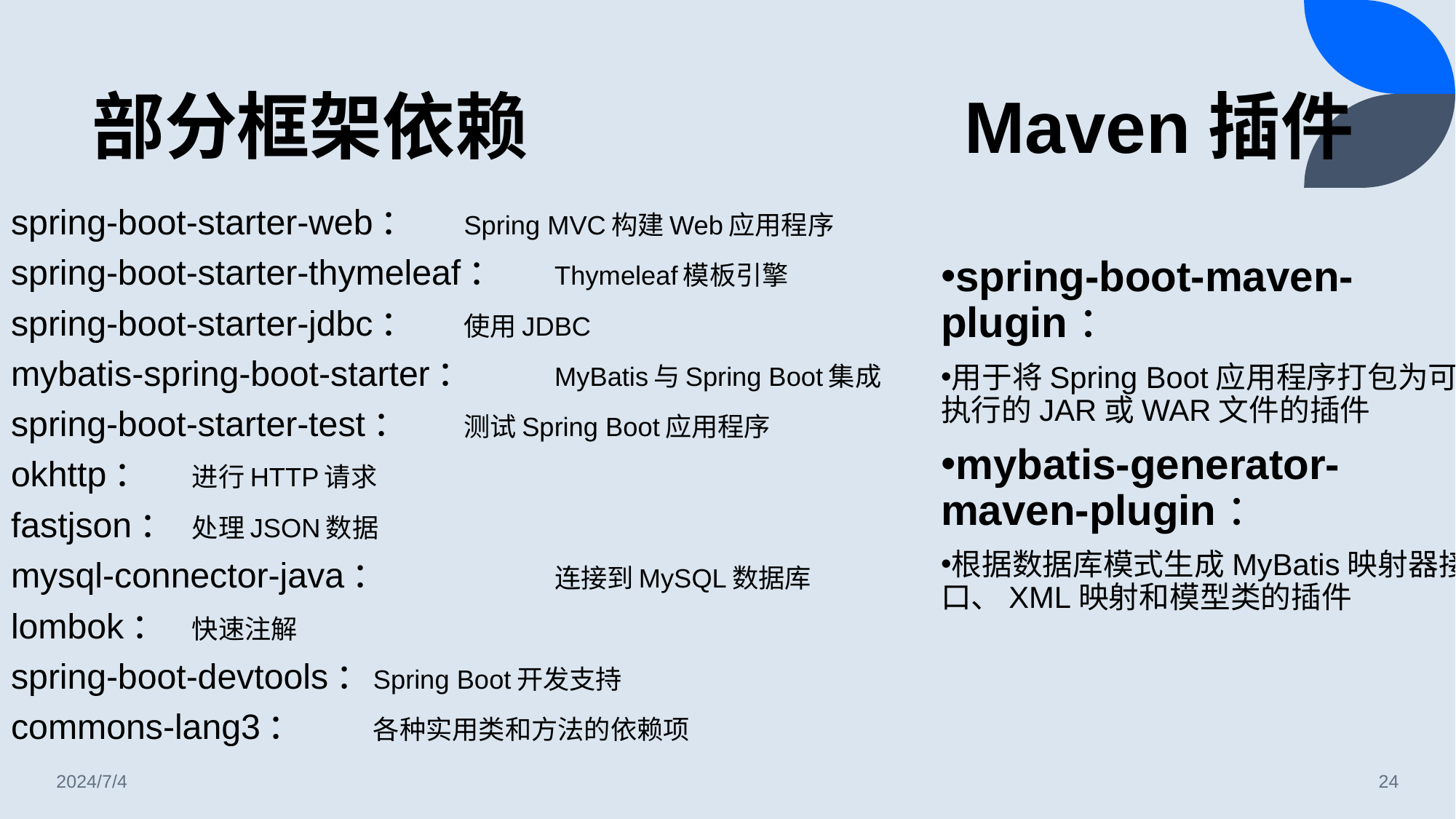

# 部分框架依赖
Maven插件
spring-boot-starter-web：	Spring MVC构建Web应用程序
spring-boot-starter-thymeleaf：	Thymeleaf模板引擎
spring-boot-starter-jdbc：	使用JDBC
mybatis-spring-boot-starter：	MyBatis与Spring Boot集成
spring-boot-starter-test：	测试Spring Boot应用程序
okhttp：				进行HTTP请求
fastjson：				处理JSON数据
mysql-connector-java：		连接到MySQL数据库
lombok：				快速注解
spring-boot-devtools：		Spring Boot开发支持
commons-lang3：			各种实用类和方法的依赖项

spring-boot-maven-plugin：
用于将Spring Boot应用程序打包为可执行的JAR或WAR文件的插件
mybatis-generator-maven-plugin：
根据数据库模式生成MyBatis映射器接口、XML映射和模型类的插件

2024/7/4
24